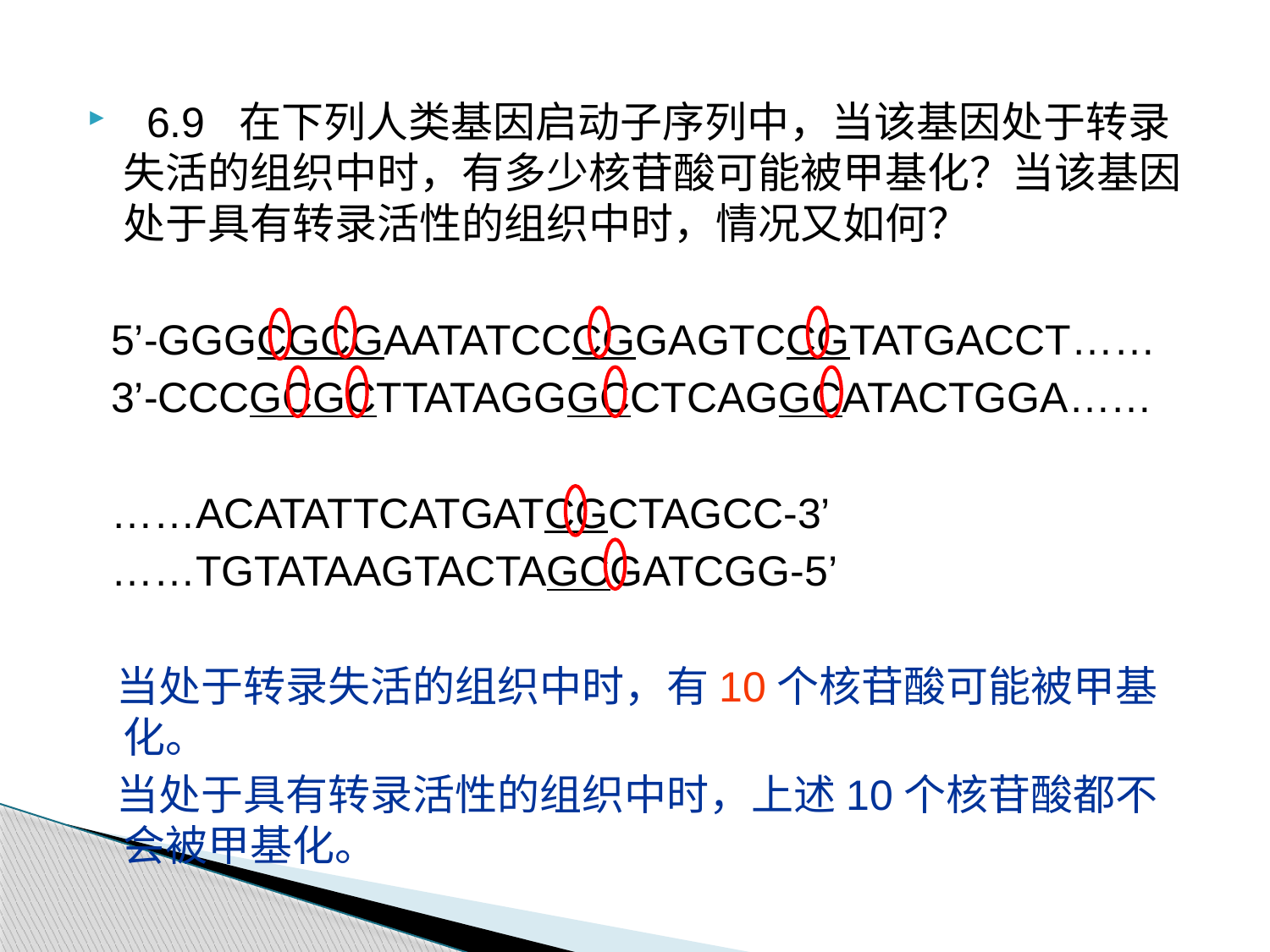

6.9  在下列人类基因启动子序列中，当该基因处于转录失活的组织中时，有多少核苷酸可能被甲基化？当该基因处于具有转录活性的组织中时，情况又如何？

  5’-GGGCGCGAATATCCCGGAGTCCGTATGACCT……
  3’-CCCGCGCTTATAGGGCCTCAGGCATACTGGA……

  ……ACATATTCATGATCGCTAGCC-3’
  ……TGTATAAGTACTAGCGATCGG-5’

  当处于转录失活的组织中时，有10个核苷酸可能被甲基化。
  当处于具有转录活性的组织中时，上述10个核苷酸都不会被甲基化。